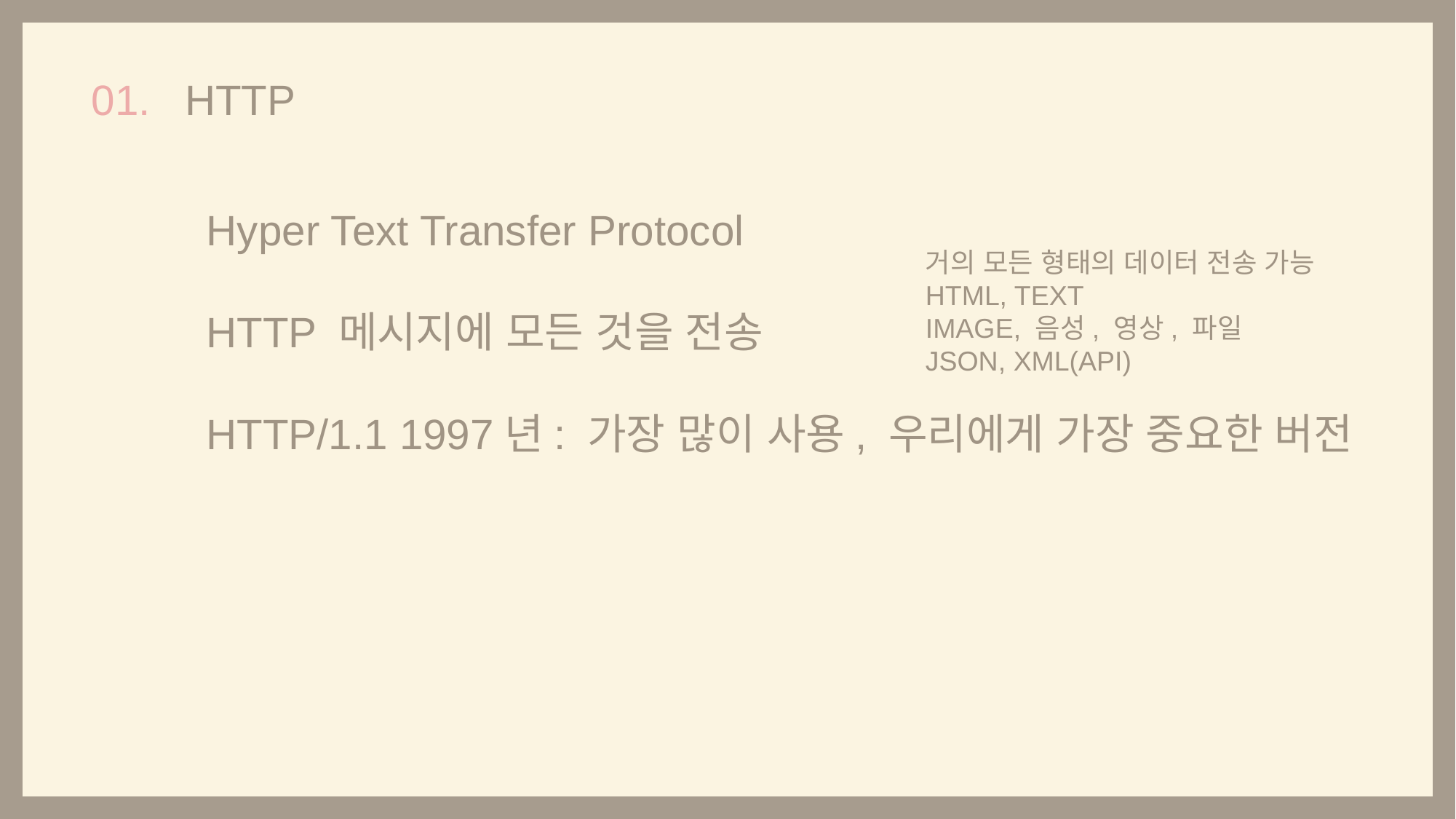

HTTP
01.
Hyper Text Transfer Protocol

HTTP 메시지에 모든 것을 전송

HTTP/1.1 1997년: 가장 많이 사용, 우리에게 가장 중요한 버전

거의 모든 형태의 데이터 전송 가능
HTML, TEXT
IMAGE, 음성, 영상, 파일
JSON, XML(API)